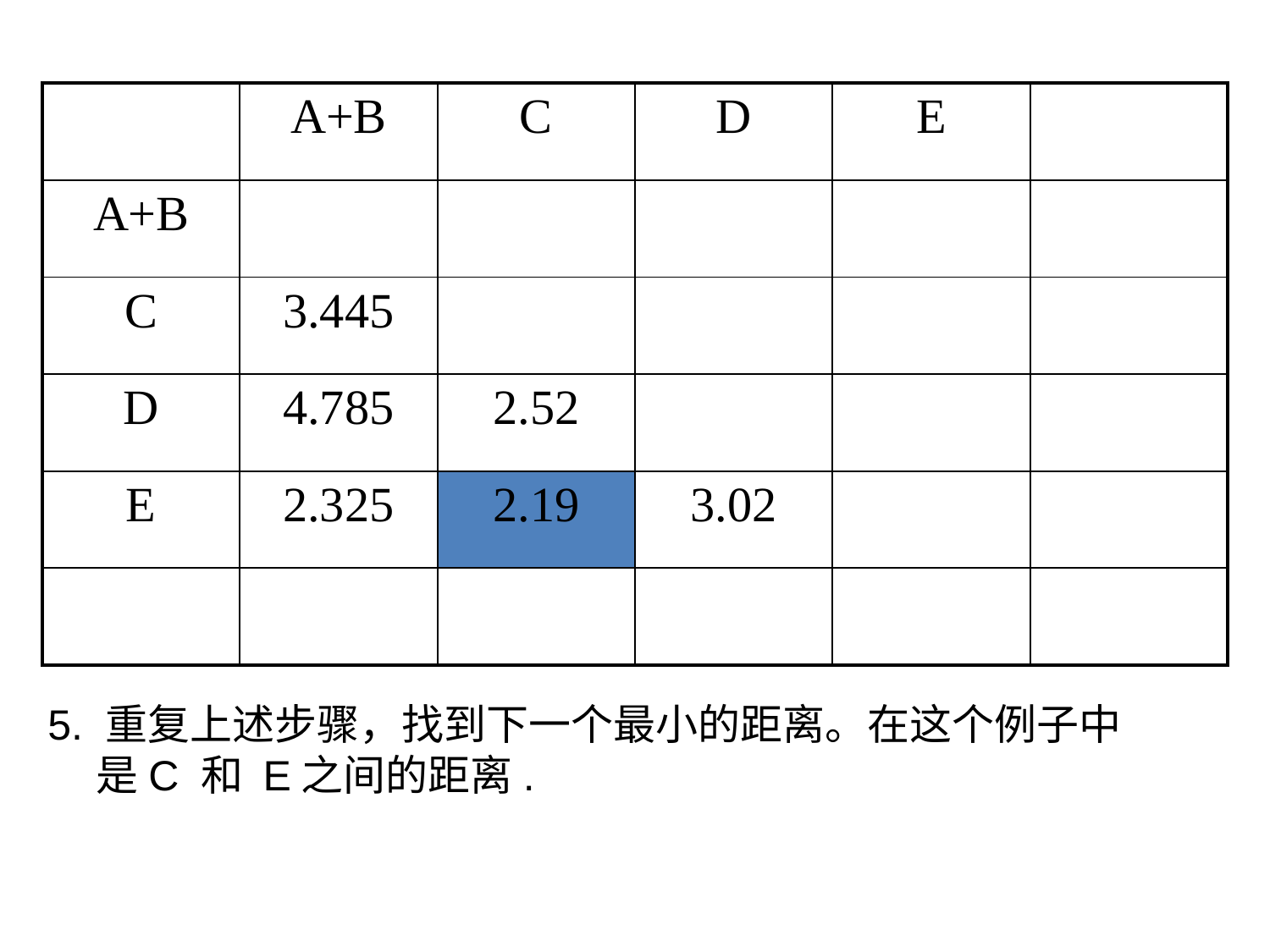

|  | A+B | C | D | E |  |
| --- | --- | --- | --- | --- | --- |
| A+B |  |  |  |  |  |
| C | 3.445 |  |  |  |  |
| D | 4.785 | 2.52 |  |  |  |
| E | 2.325 | 2.19 | 3.02 |  |  |
|  |  |  |  |  |  |
5. 重复上述步骤，找到下一个最小的距离。在这个例子中
    是C 和 E之间的距离.